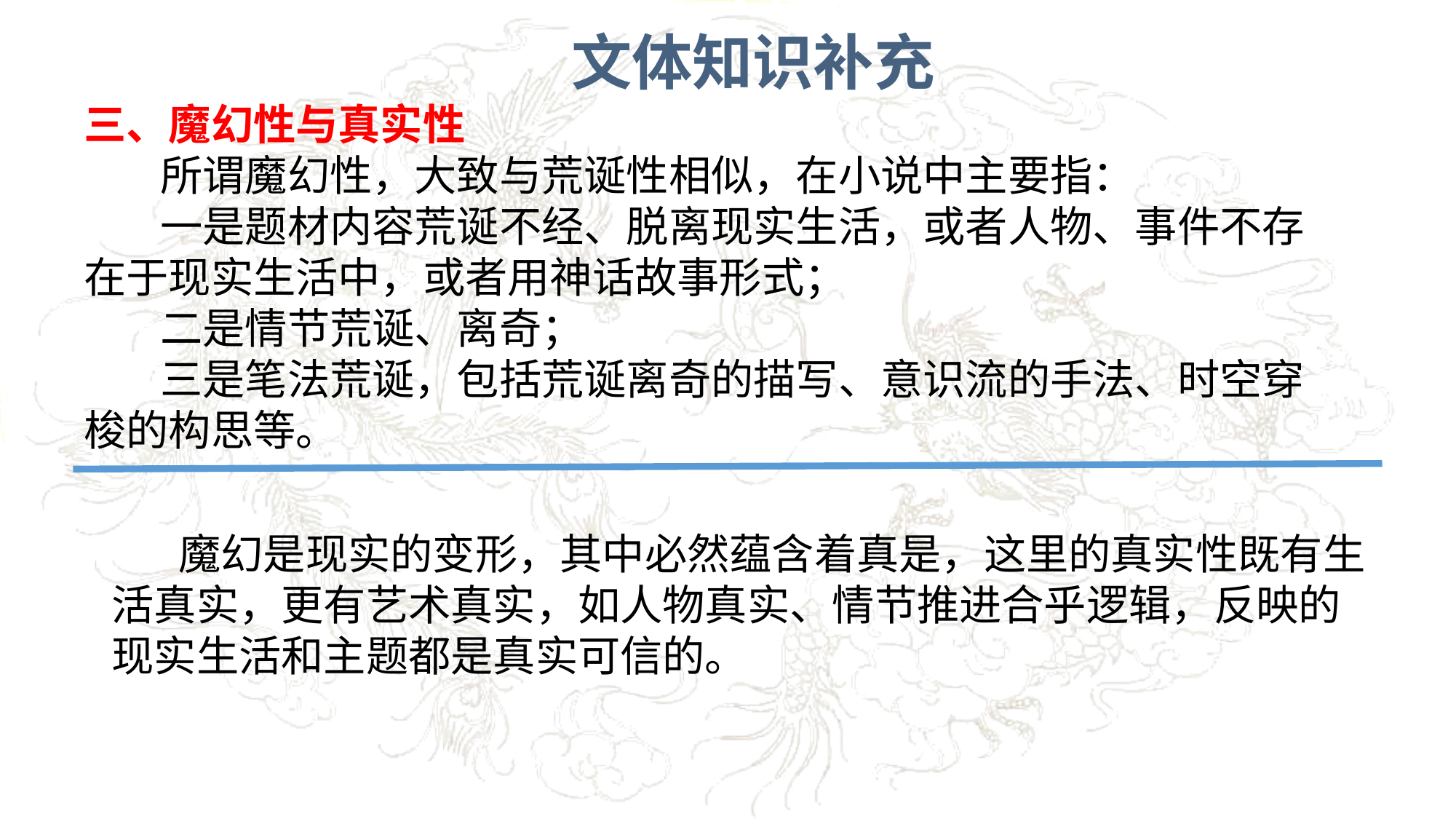

文体知识补充
三、魔幻性与真实性
       所谓魔幻性，大致与荒诞性相似，在小说中主要指：
       一是题材内容荒诞不经、脱离现实生活，或者人物、事件不存在于现实生活中，或者用神话故事形式；
       二是情节荒诞、离奇；
       三是笔法荒诞，包括荒诞离奇的描写、意识流的手法、时空穿梭的构思等。
      魔幻是现实的变形，其中必然蕴含着真是，这里的真实性既有生活真实，更有艺术真实，如人物真实、情节推进合乎逻辑，反映的现实生活和主题都是真实可信的。